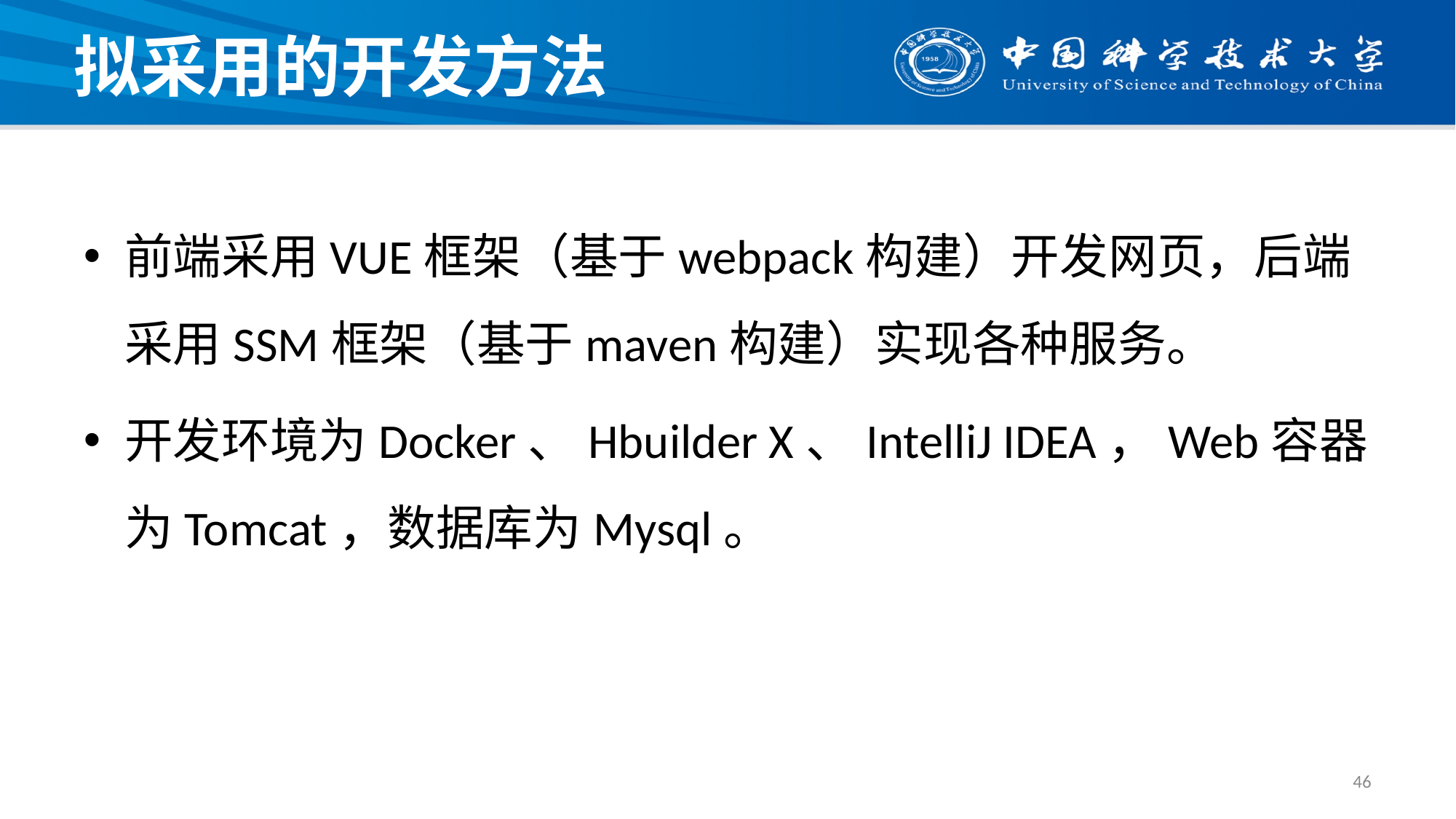

# 拟采用的开发方法
前端采用VUE框架（基于webpack构建）开发网页，后端采用SSM框架（基于maven构建）实现各种服务。
开发环境为Docker、Hbuilder X、IntelliJ IDEA，Web容器为Tomcat，数据库为Mysql。
46